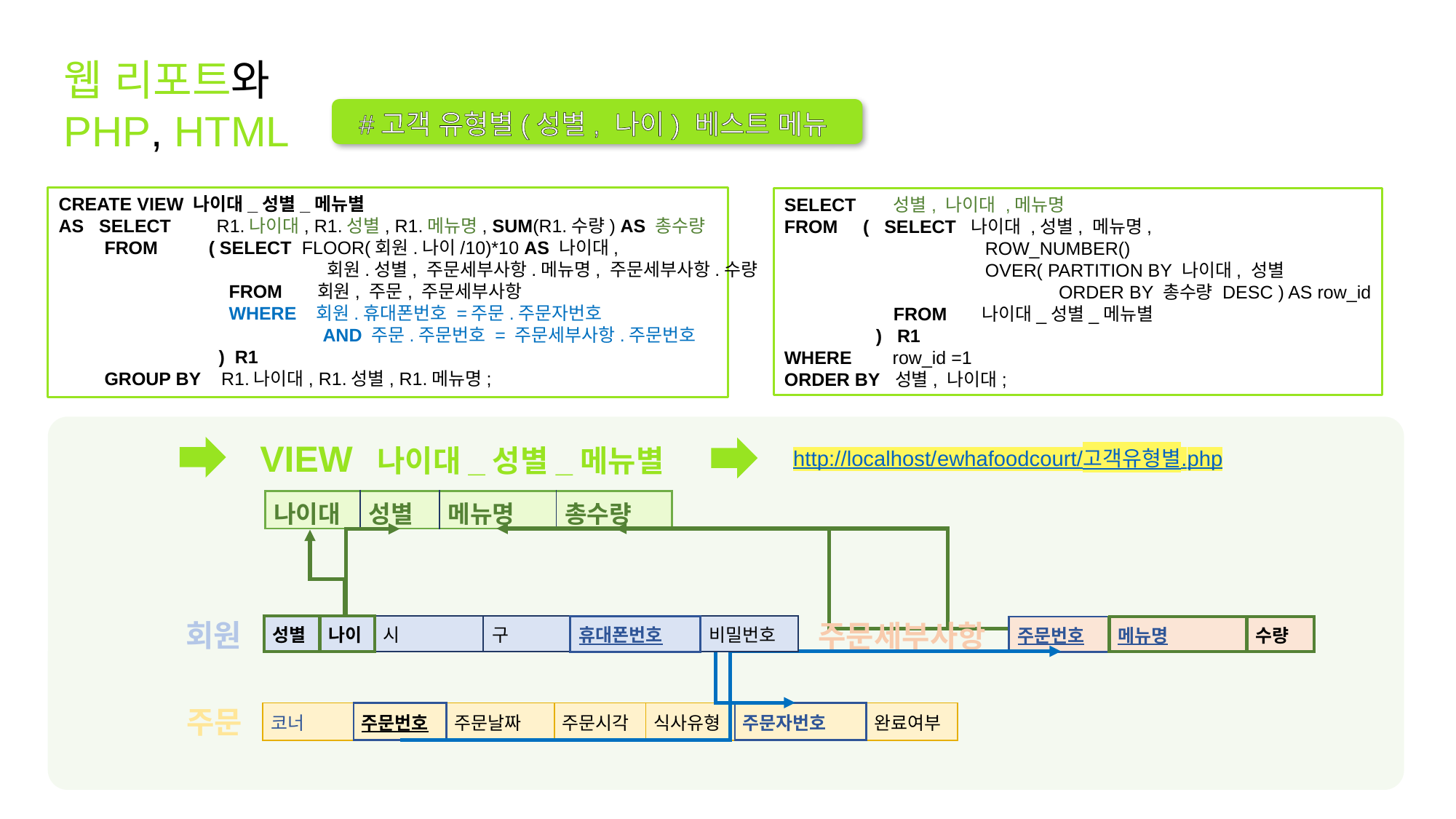

웹 리포트와PHP, HTML

#고객 유형별(성별, 나이) 베스트 메뉴
CREATE VIEW 나이대_성별_메뉴별
AS   SELECT         R1.나이대, R1.성별, R1.메뉴명, SUM(R1.수량) AS 총수량
         FROM          ( SELECT  FLOOR(회원.나이/10)*10 AS 나이대,
		         회원.성별, 주문세부사항.메뉴명, 주문세부사항.수량
    	            FROM      회원, 주문, 주문세부사항
	            WHERE   회원.휴대폰번호 =주문.주문자번호
		         AND 주문.주문번호 = 주문세부사항.주문번호
	          )  R1
         GROUP BY    R1.나이대, R1.성별, R1.메뉴명;
SELECT	성별, 나이대 ,메뉴명
FROM     (   SELECT  나이대 ,성별, 메뉴명,
	                  ROW_NUMBER()
	                  OVER( PARTITION BY 나이대, 성별
		           ORDER BY 총수량 DESC ) AS row_id
	FROM      나이대_성별_메뉴별
                  )   R1
WHERE        row_id =1
ORDER BY  성별, 나이대;

VIEW  나이대_성별_메뉴별

http://localhost/ewhafoodcourt/고객유형별.php
| 나이대 | 성별 | 메뉴명 | 총수량 |
| --- | --- | --- | --- |
회원
주문세부사항
| 성별 | 나이 | 시 | 구 | 휴대폰번호 | 비밀번호 |
| --- | --- | --- | --- | --- | --- |
| 주문번호 | 메뉴명 | 수량 |
| --- | --- | --- |
주문
| 코너 | 주문번호 | 주문날짜 | 주문시각 | 식사유형 | 주문자번호 | 완료여부 |
| --- | --- | --- | --- | --- | --- | --- |